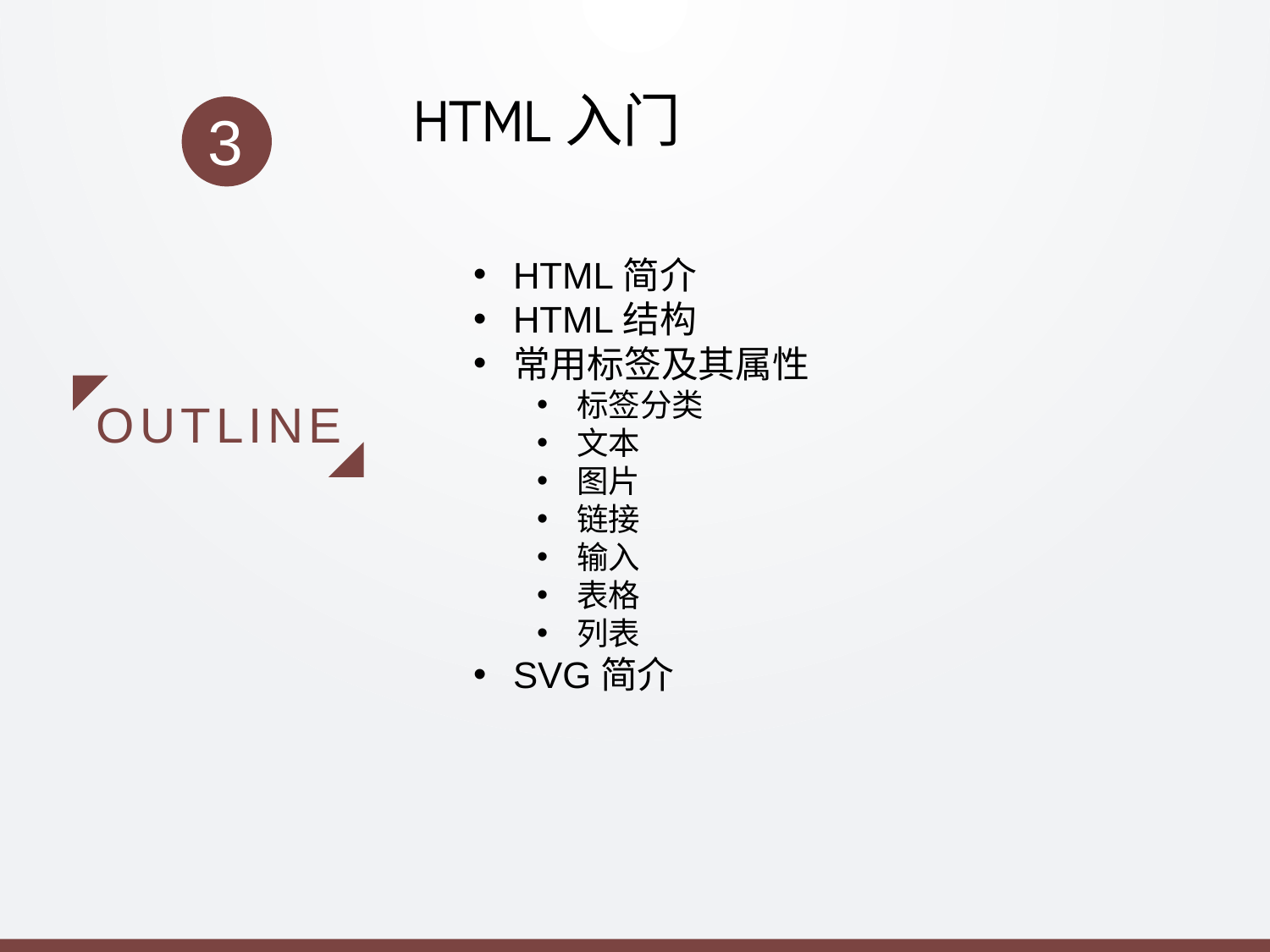

HTML入门
3

HTML简介
HTML结构
常用标签及其属性
标签分类
文本
图片
链接
输入
表格
列表
SVG简介

OUTLINE